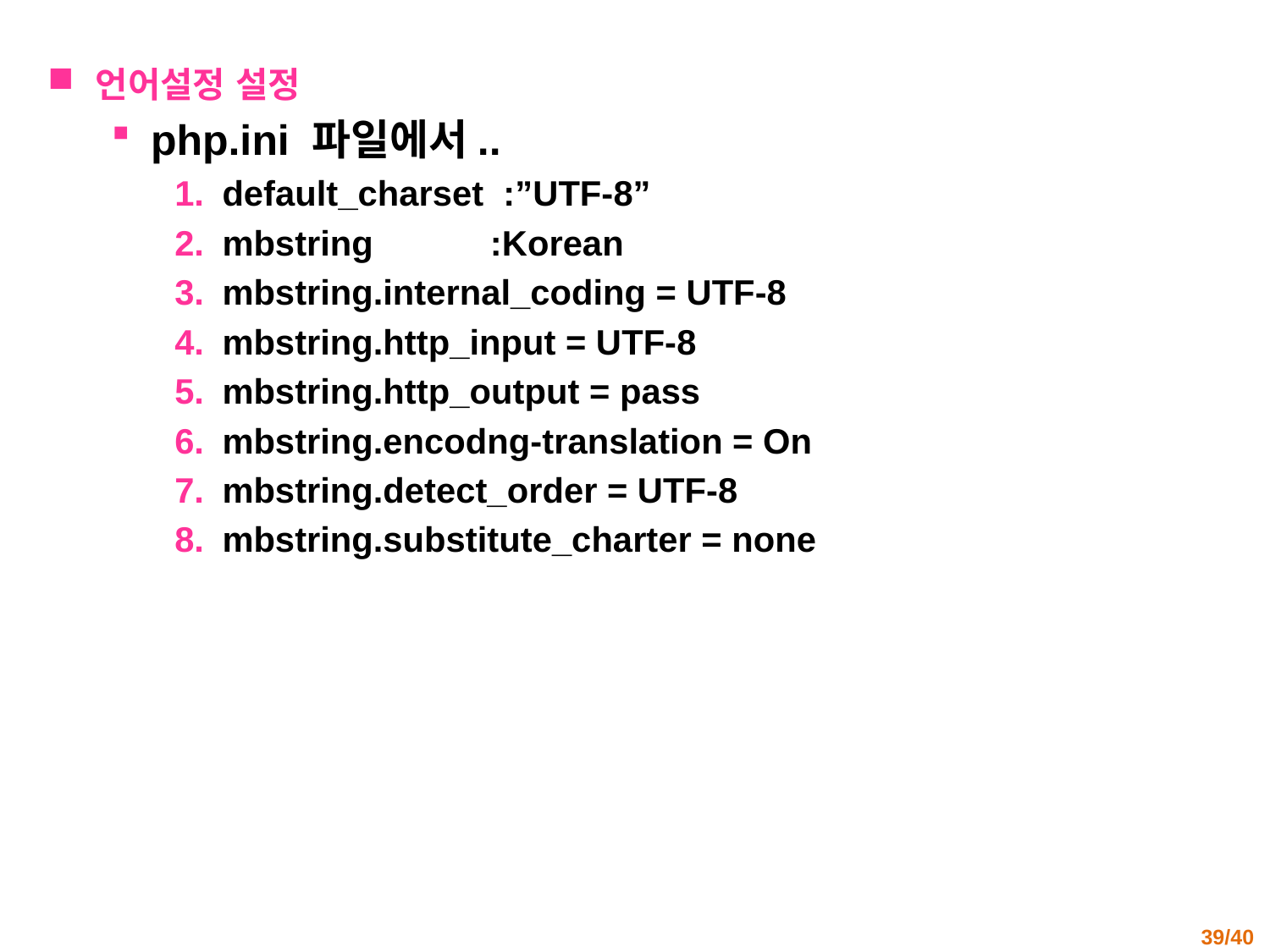

언어설정 설정
php.ini 파일에서..
default_charset  :”UTF-8”
mbstring            :Korean
mbstring.internal_coding = UTF-8
mbstring.http_input = UTF-8
mbstring.http_output = pass
mbstring.encodng-translation = On
mbstring.detect_order = UTF-8
mbstring.substitute_charter = none